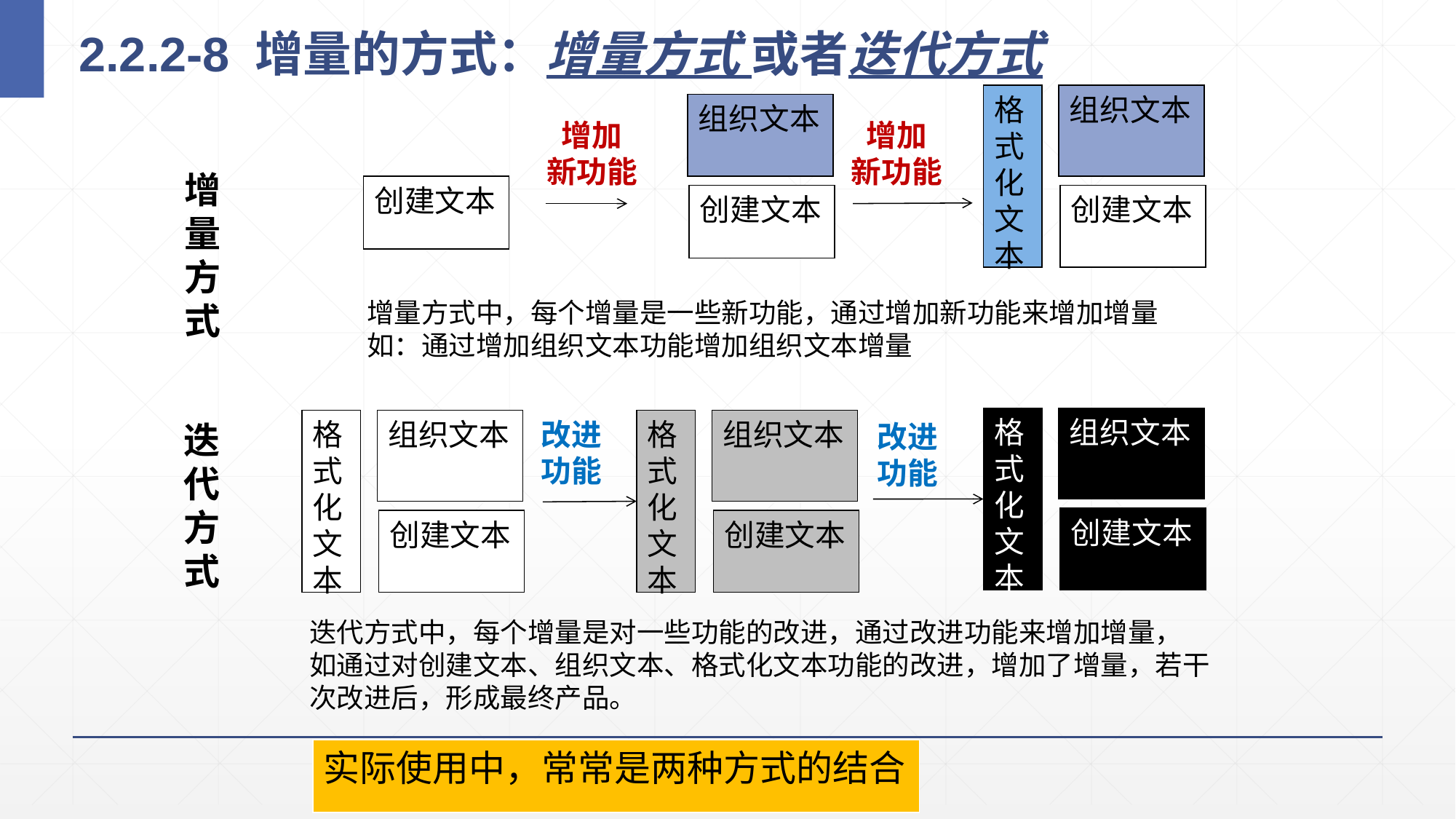

# 2.2.2-8 增量的方式：增量方式 或者迭代方式
格式化文本
组织文本
组织文本
增加
新功能
增加
新功能
增量方式
创建文本
创建文本
创建文本
增量方式中，每个增量是一些新功能，通过增加新功能来增加增量
如：通过增加组织文本功能增加组织文本增量
格式化文本
组织文本
格式化文本
组织文本
改进
功能
格式化文本
组织文本
迭代方式
改进
功能
创建文本
创建文本
创建文本
迭代方式中，每个增量是对一些功能的改进，通过改进功能来增加增量，
如通过对创建文本、组织文本、格式化文本功能的改进，增加了增量，若干次改进后，形成最终产品。
实际使用中，常常是两种方式的结合